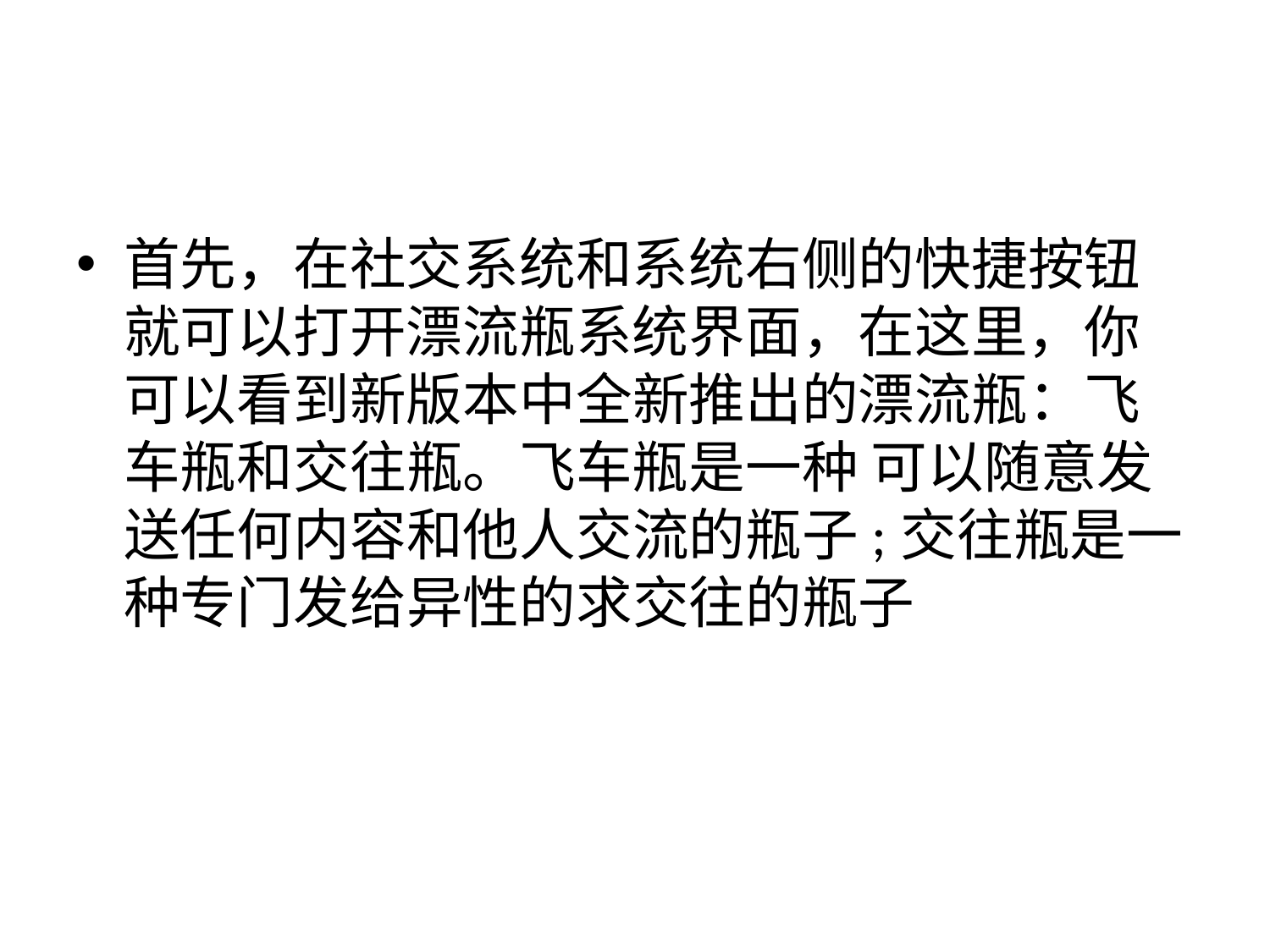

#
首先，在社交系统和系统右侧的快捷按钮就可以打开漂流瓶系统界面，在这里，你可以看到新版本中全新推出的漂流瓶：飞车瓶和交往瓶。飞车瓶是一种 可以随意发送任何内容和他人交流的瓶子;交往瓶是一种专门发给异性的求交往的瓶子